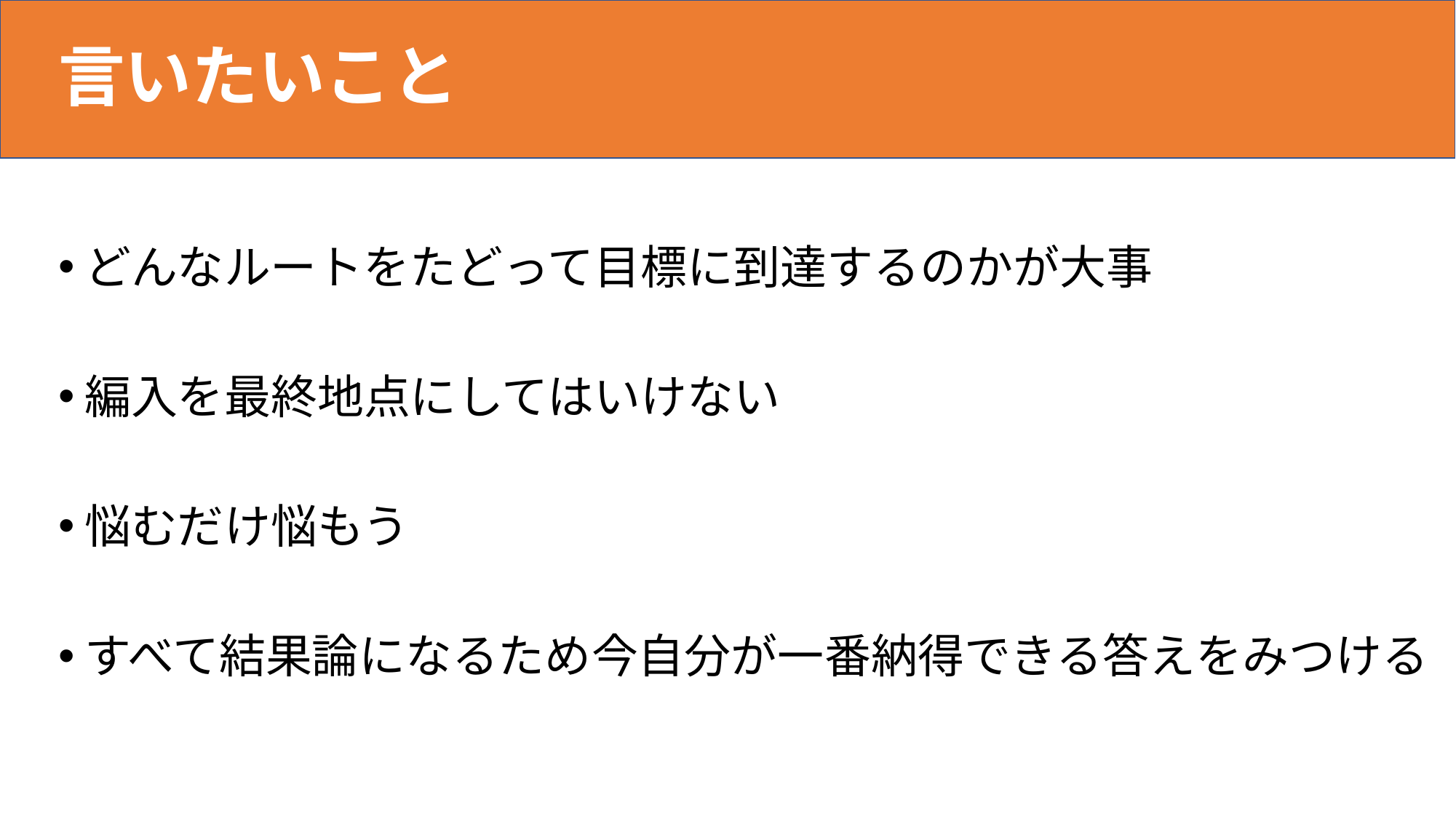

# 言いたいこと
どんなルートをたどって目標に到達するのかが大事

編入を最終地点にしてはいけない

悩むだけ悩もう

すべて結果論になるため今自分が一番納得できる答えをみつける